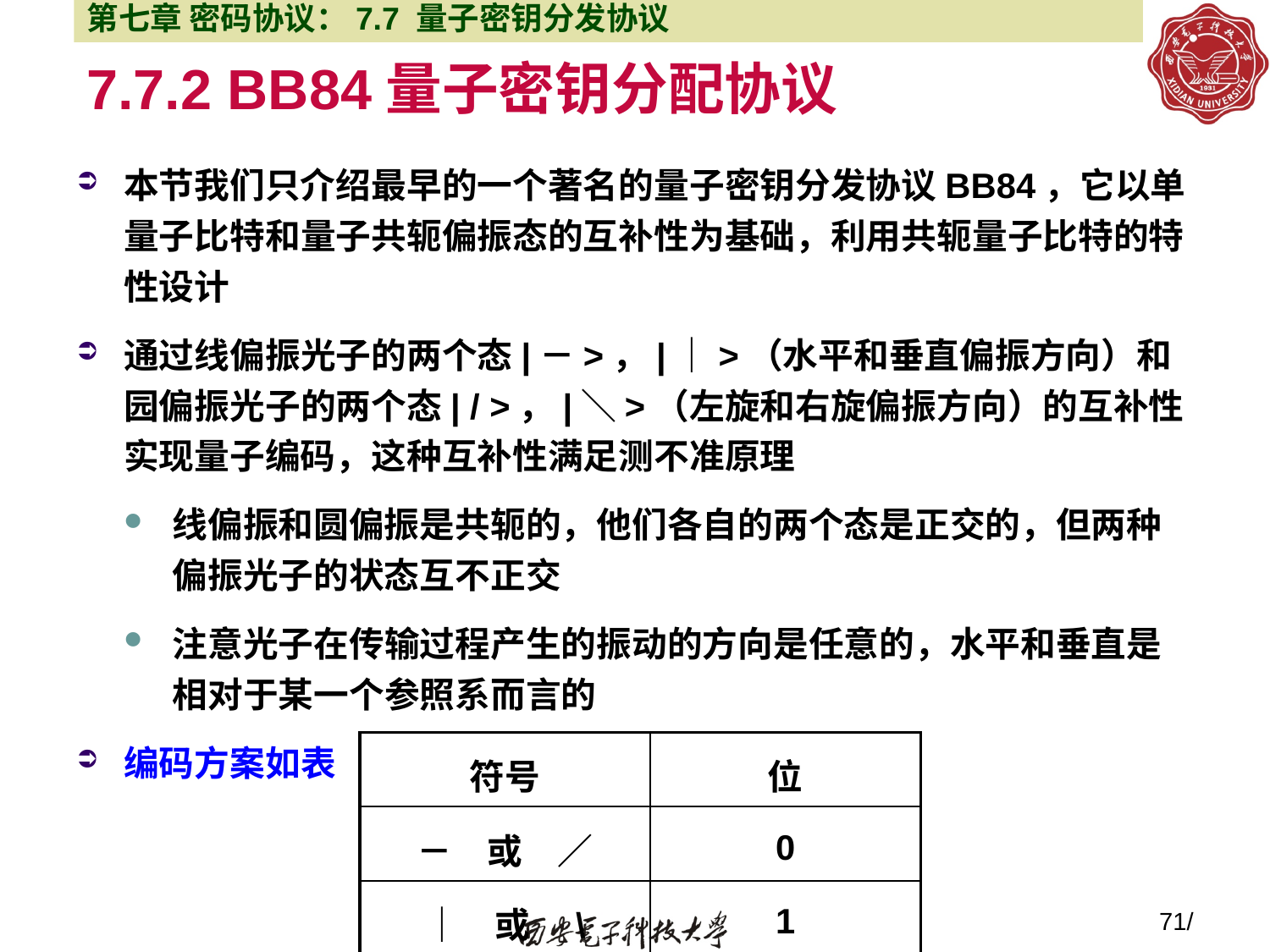

第七章 密码协议：7.7 量子密钥分发协议
# 7.7.2 BB84量子密钥分配协议
本节我们只介绍最早的一个著名的量子密钥分发协议BB84，它以单量子比特和量子共轭偏振态的互补性为基础，利用共轭量子比特的特性设计
通过线偏振光子的两个态|－>，|｜>（水平和垂直偏振方向）和园偏振光子的两个态| / >，|＼>（左旋和右旋偏振方向）的互补性实现量子编码，这种互补性满足测不准原理
线偏振和圆偏振是共轭的，他们各自的两个态是正交的，但两种偏振光子的状态互不正交
注意光子在传输过程产生的振动的方向是任意的，水平和垂直是相对于某一个参照系而言的
编码方案如表
| 符号 | 位 |
| --- | --- |
| －　或　∕ | 0 |
| ｜　或　\ | 1 |
71/